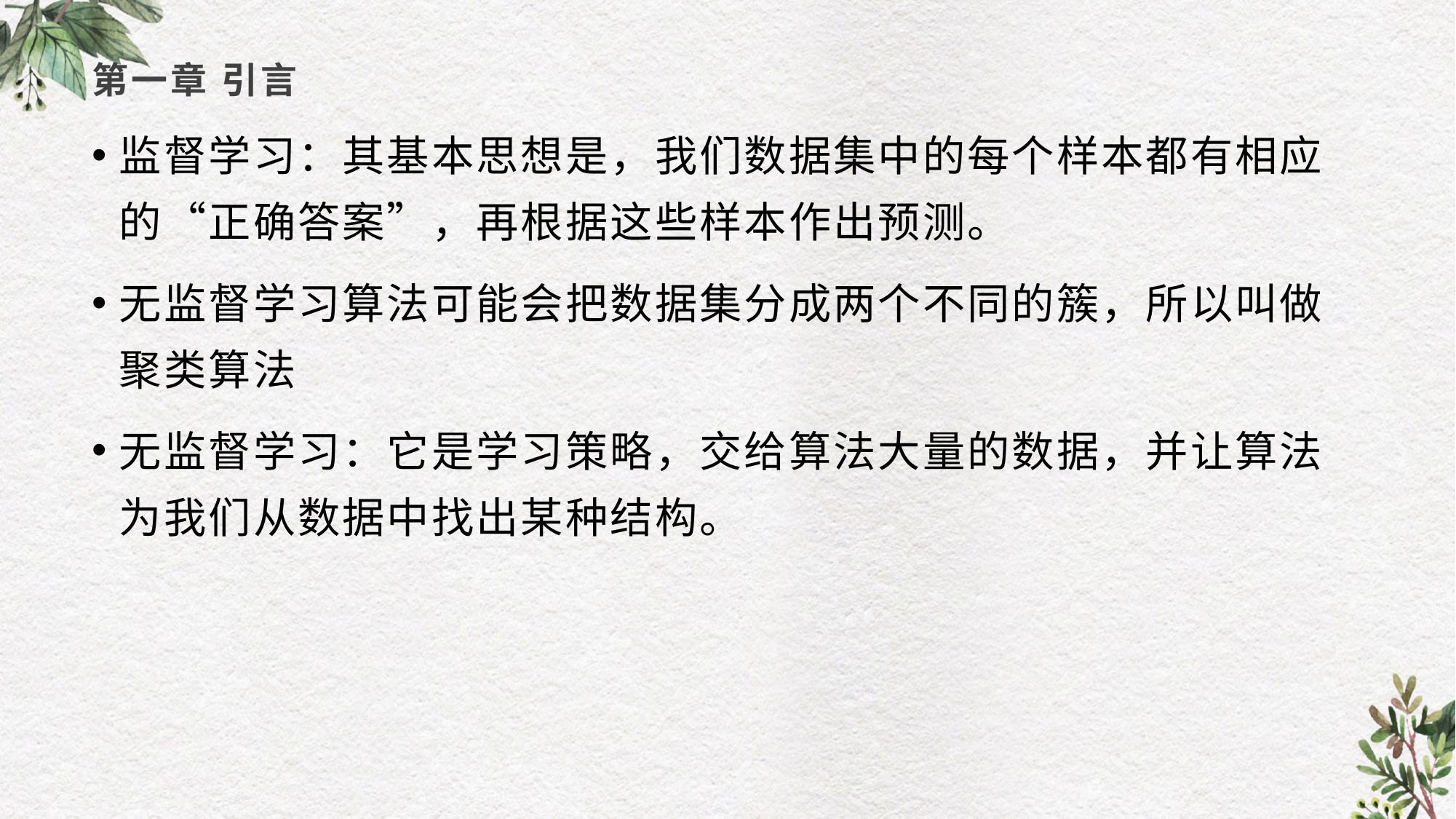

# 第一章 引言
监督学习：其基本思想是，我们数据集中的每个样本都有相应的“正确答案”，再根据这些样本作出预测。
无监督学习算法可能会把数据集分成两个不同的簇，所以叫做聚类算法
无监督学习：它是学习策略，交给算法大量的数据，并让算法为我们从数据中找出某种结构。